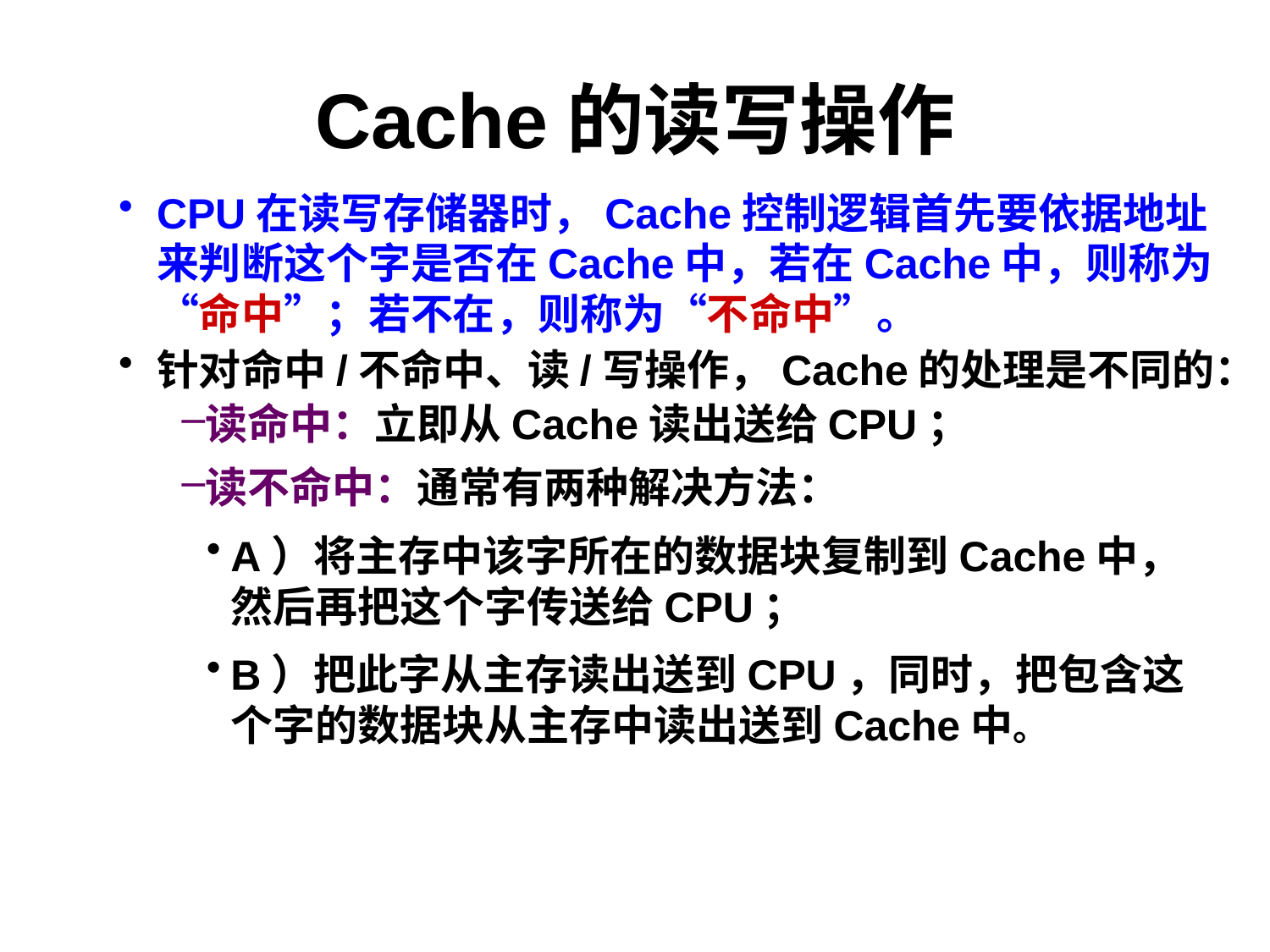

# Cache的读写操作
CPU在读写存储器时，Cache控制逻辑首先要依据地址来判断这个字是否在Cache中，若在Cache中，则称为“命中”；若不在，则称为“不命中”。
针对命中/不命中、读/写操作，Cache的处理是不同的：
读命中：立即从Cache读出送给CPU；
读不命中：通常有两种解决方法：
A）将主存中该字所在的数据块复制到Cache中，然后再把这个字传送给CPU；
B）把此字从主存读出送到CPU，同时，把包含这个字的数据块从主存中读出送到Cache中。